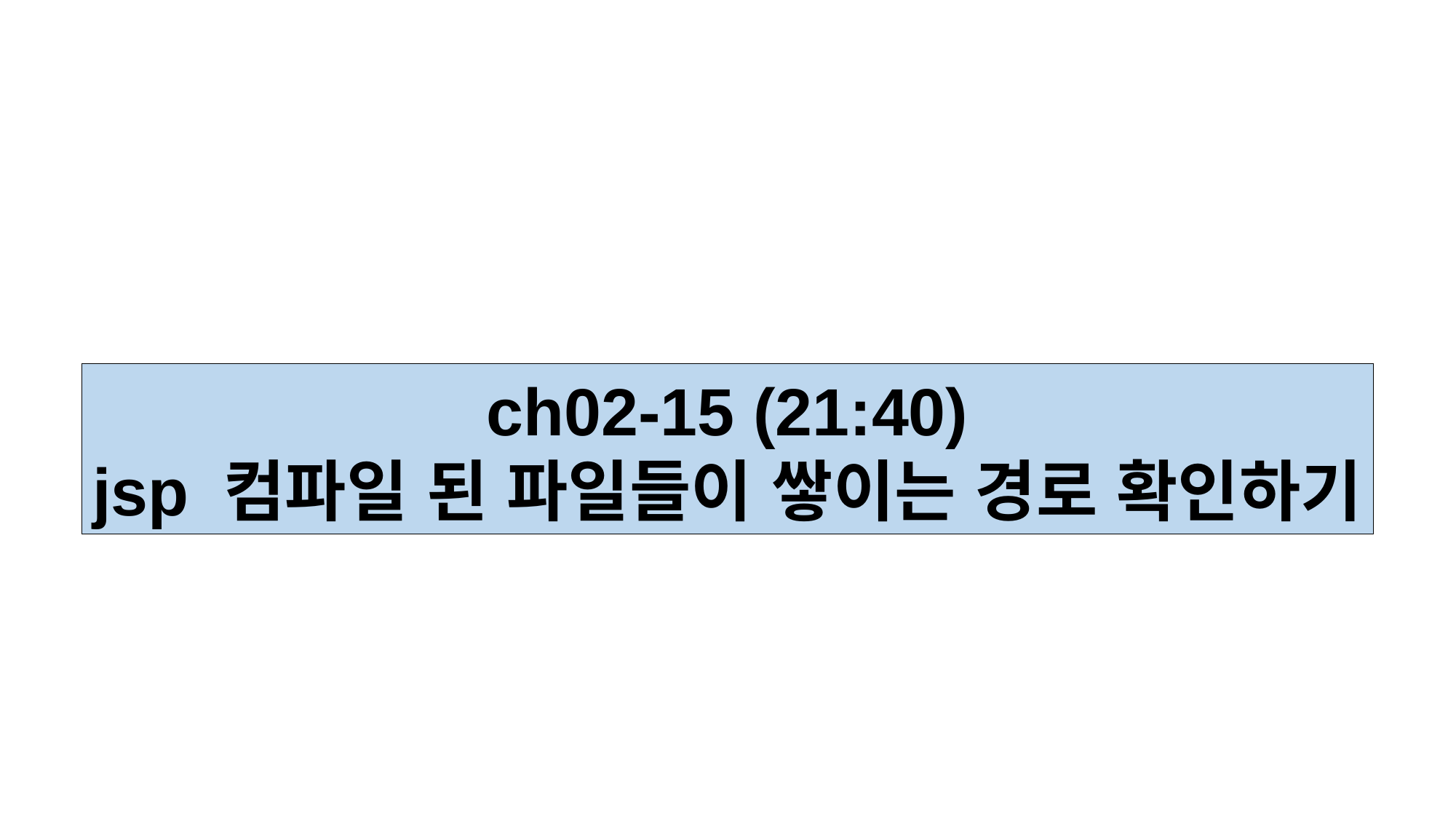

ch02-15 (21:40)
jsp 컴파일 된 파일들이 쌓이는 경로 확인하기